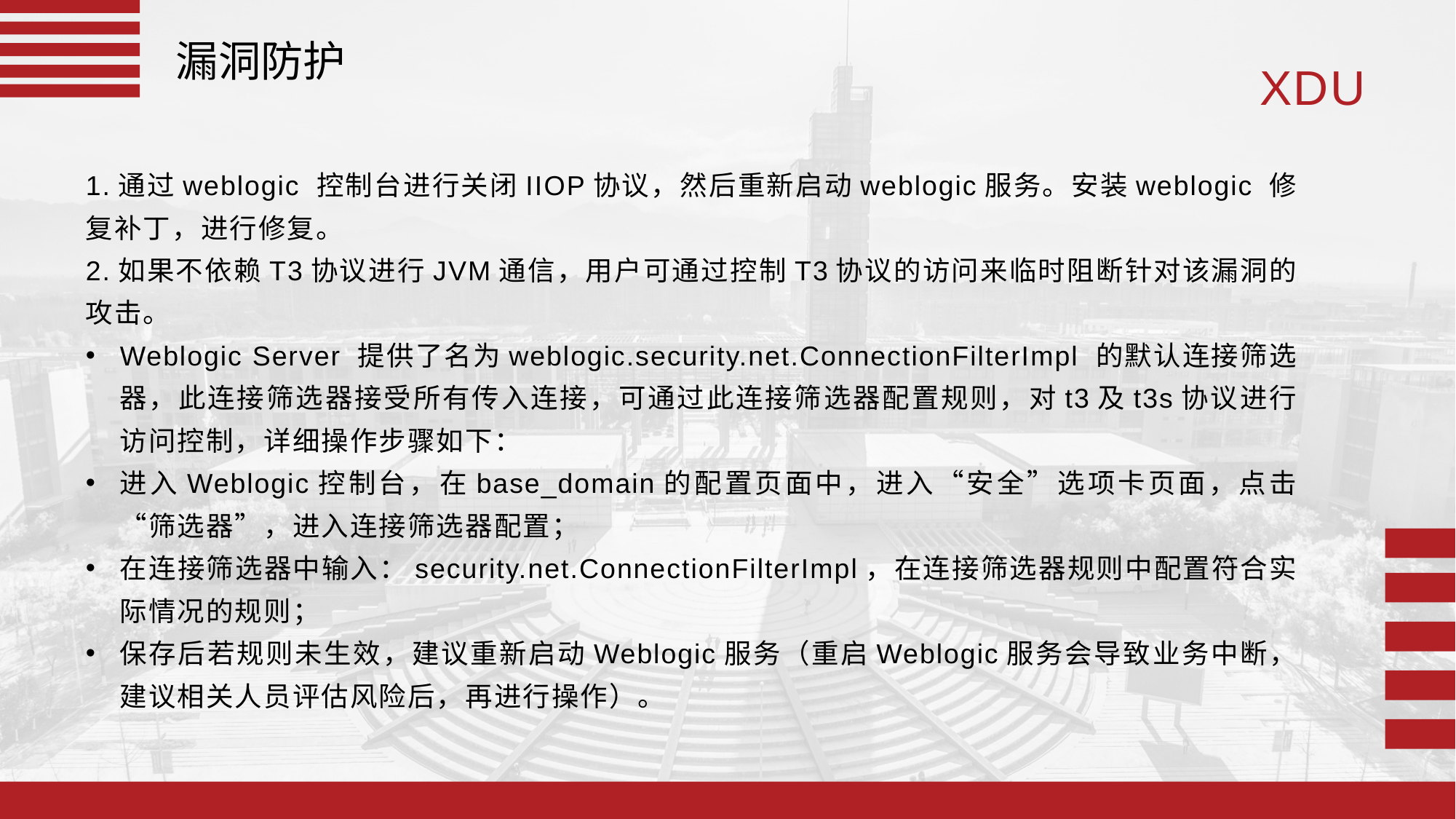

# 漏洞防护
1.通过weblogic 控制台进行关闭IIOP协议，然后重新启动weblogic服务。安装weblogic 修复补丁，进行修复。
2.如果不依赖T3协议进行JVM通信，用户可通过控制T3协议的访问来临时阻断针对该漏洞的攻击。
Weblogic Server 提供了名为weblogic.security.net.ConnectionFilterImpl 的默认连接筛选器，此连接筛选器接受所有传入连接，可通过此连接筛选器配置规则，对t3及t3s协议进行访问控制，详细操作步骤如下：
进入Weblogic控制台，在base_domain的配置页面中，进入“安全”选项卡页面，点击“筛选器”，进入连接筛选器配置；
在连接筛选器中输入：security.net.ConnectionFilterImpl，在连接筛选器规则中配置符合实际情况的规则；
保存后若规则未生效，建议重新启动Weblogic服务（重启Weblogic服务会导致业务中断，建议相关人员评估风险后，再进行操作）。
26